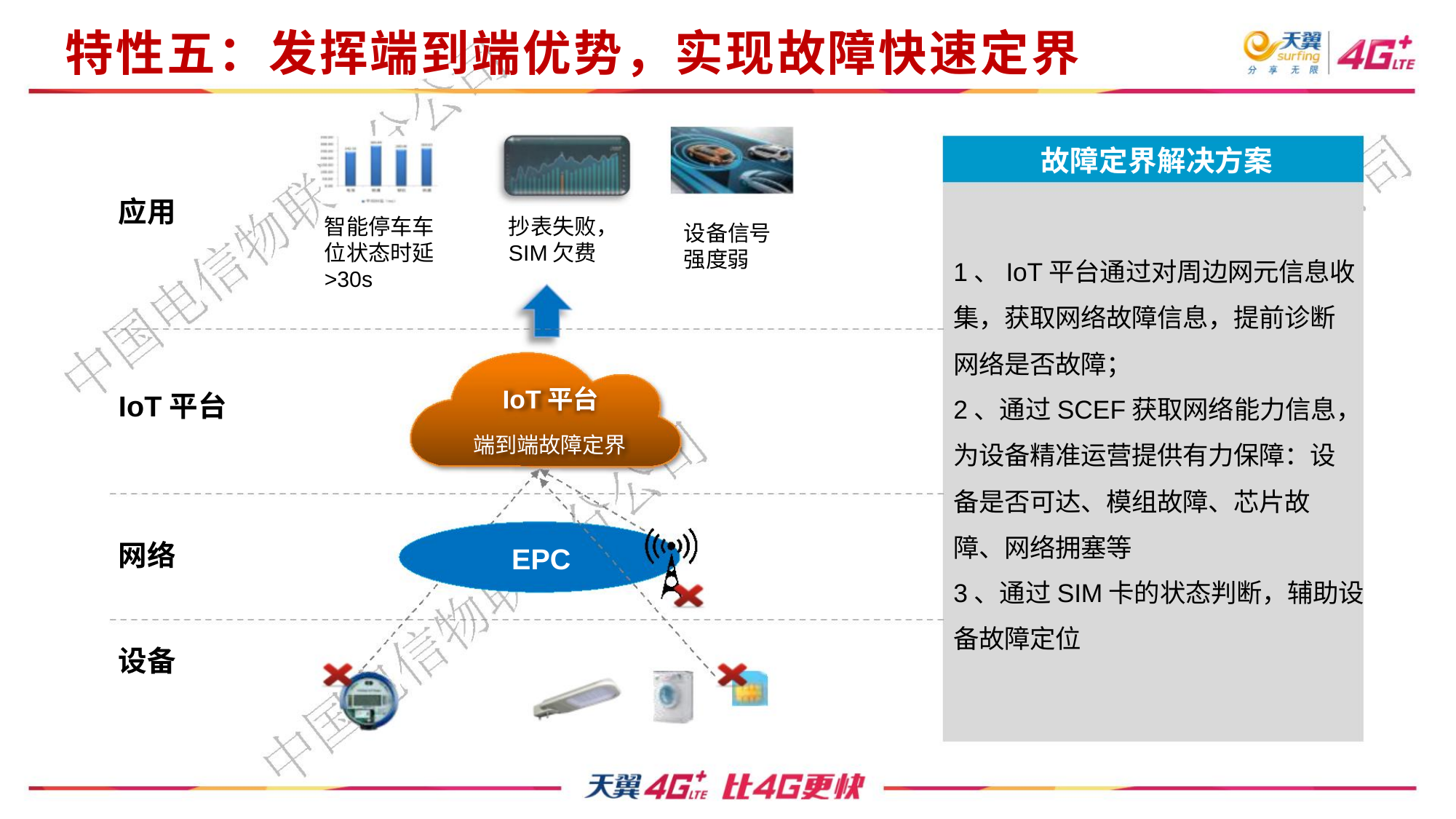

特性五：发挥端到端优势，实现故障快速定界
故障定界解决方案
应用
智能停车车
位状态时延
>30s
抄表失败，
SIM欠费
设备信号
强度弱
1、IoT平台通过对周边网元信息收
集，获取网络故障信息，提前诊断
网络是否故障；
IoT平台
IoT平台
2、通过SCEF获取网络能力信息，
为设备精准运营提供有力保障：设
备是否可达、模组故障、芯片故
障、网络拥塞等
端到端故障定界
网络
设备
EPC
3、通过SIM卡的状态判断，辅助设
备故障定位